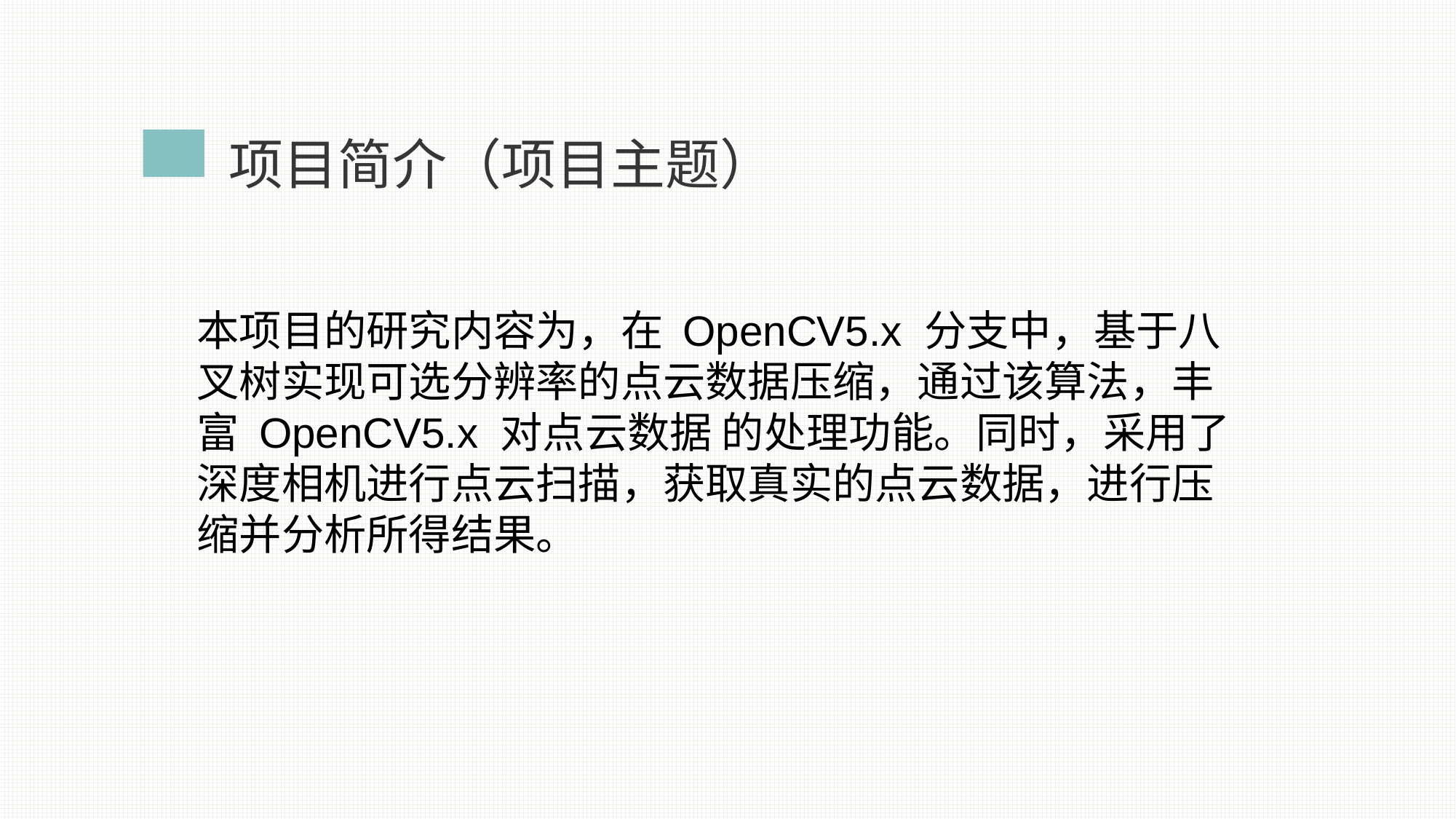

项目简介（项目主题）

本项目的研究内容为，在 OpenCV5.x 分支中，基于八叉树实现可选分辨率的点云数据压缩，通过该算法，丰富 OpenCV5.x 对点云数据 的处理功能。同时，采用了深度相机进行点云扫描，获取真实的点云数据，进行压缩并分析所得结果。